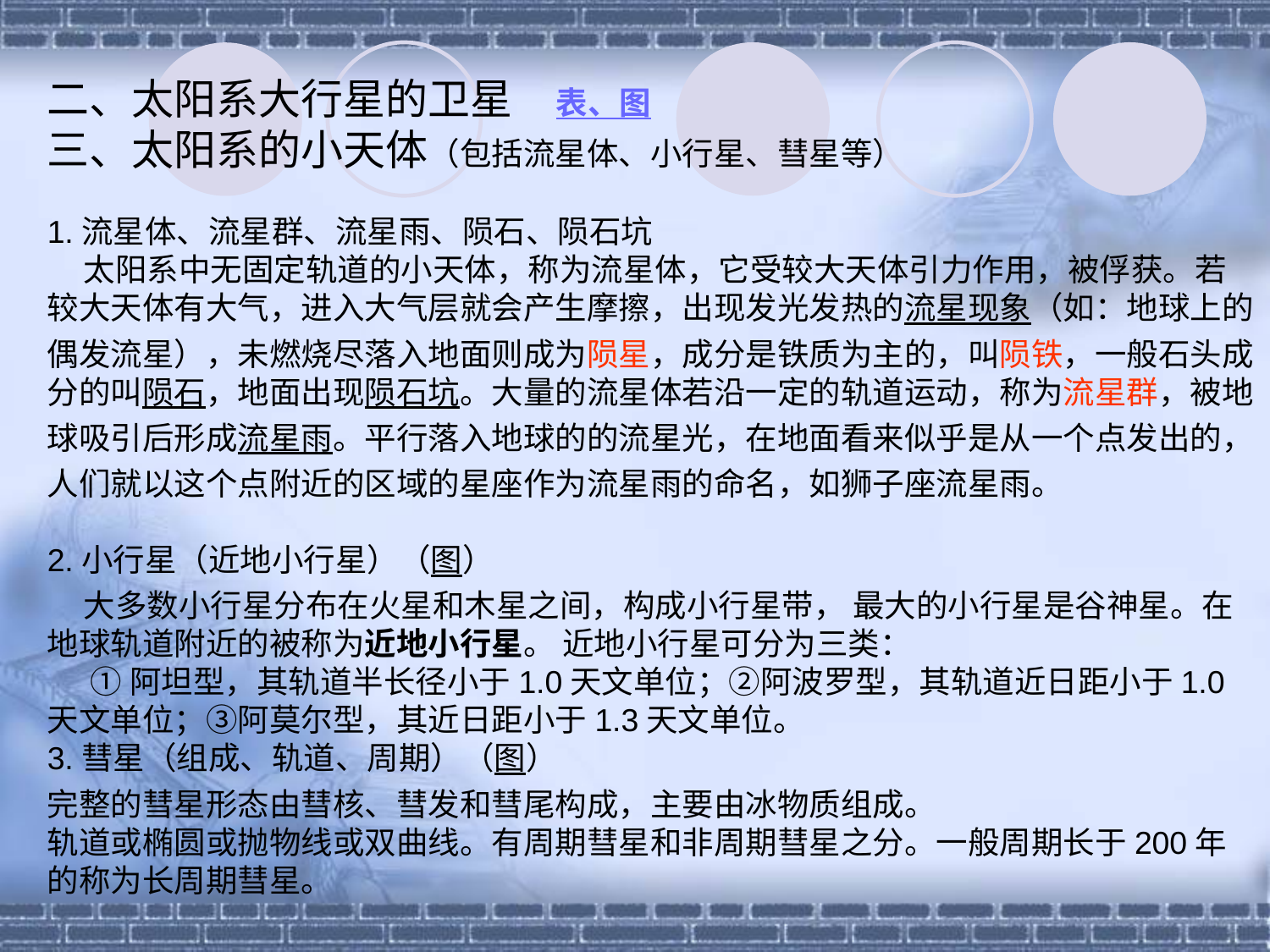

二、太阳系大行星的卫星      表、图
三、太阳系的小天体（包括流星体、小行星、彗星等）

1.流星体、流星群、流星雨、陨石、陨石坑
    太阳系中无固定轨道的小天体，称为流星体，它受较大天体引力作用，被俘获。若较大天体有大气，进入大气层就会产生摩擦，出现发光发热的流星现象（如：地球上的偶发流星），未燃烧尽落入地面则成为陨星，成分是铁质为主的，叫陨铁，一般石头成分的叫陨石，地面出现陨石坑。大量的流星体若沿一定的轨道运动，称为流星群，被地球吸引后形成流星雨。平行落入地球的的流星光，在地面看来似乎是从一个点发出的，人们就以这个点附近的区域的星座作为流星雨的命名，如狮子座流星雨。

2.小行星（近地小行星）（图）
    大多数小行星分布在火星和木星之间，构成小行星带， 最大的小行星是谷神星。在地球轨道附近的被称为近地小行星。 近地小行星可分为三类：
      ①阿坦型，其轨道半长径小于1.0天文单位；②阿波罗型，其轨道近日距小于1.0天文单位；③阿莫尔型，其近日距小于1.3天文单位。
3.彗星（组成、轨道、周期）（图）
完整的彗星形态由彗核、彗发和彗尾构成，主要由冰物质组成。
轨道或椭圆或抛物线或双曲线。有周期彗星和非周期彗星之分。一般周期长于200年的称为长周期彗星。